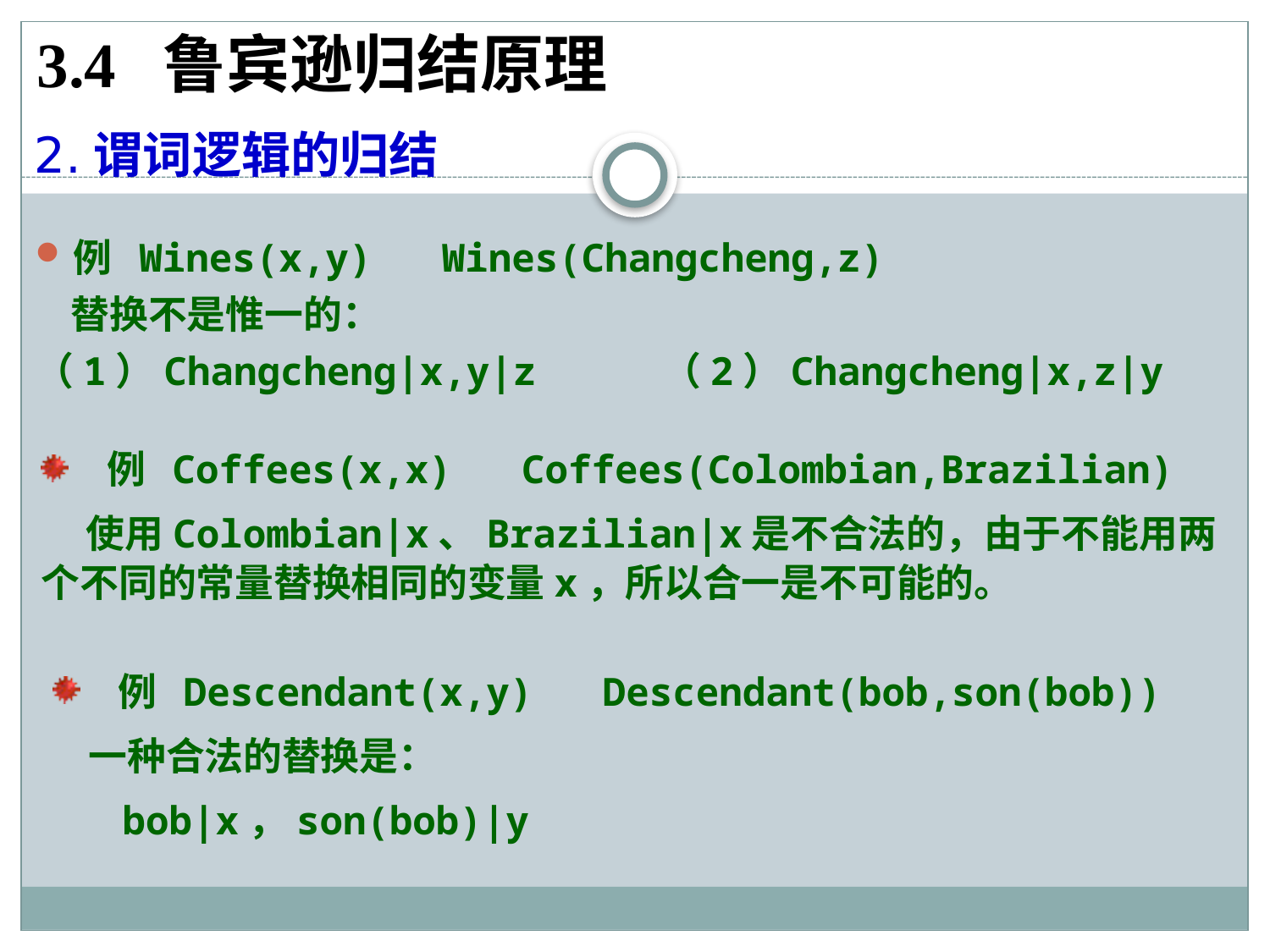

3.4  鲁宾逊归结原理
2.谓词逻辑的归结
例  Wines(x,y)   Wines(Changcheng,z)
   替换不是惟一的：
（1）Changcheng|x,y|z     （2）Changcheng|x,z|y
例  Coffees(x,x)   Coffees(Colombian,Brazilian)
    使用Colombian|x、Brazilian|x是不合法的，由于不能用两个不同的常量替换相同的变量x，所以合一是不可能的。

例  Descendant(x,y)   Descendant(bob,son(bob))
   一种合法的替换是：
   bob|x，son(bob)|y